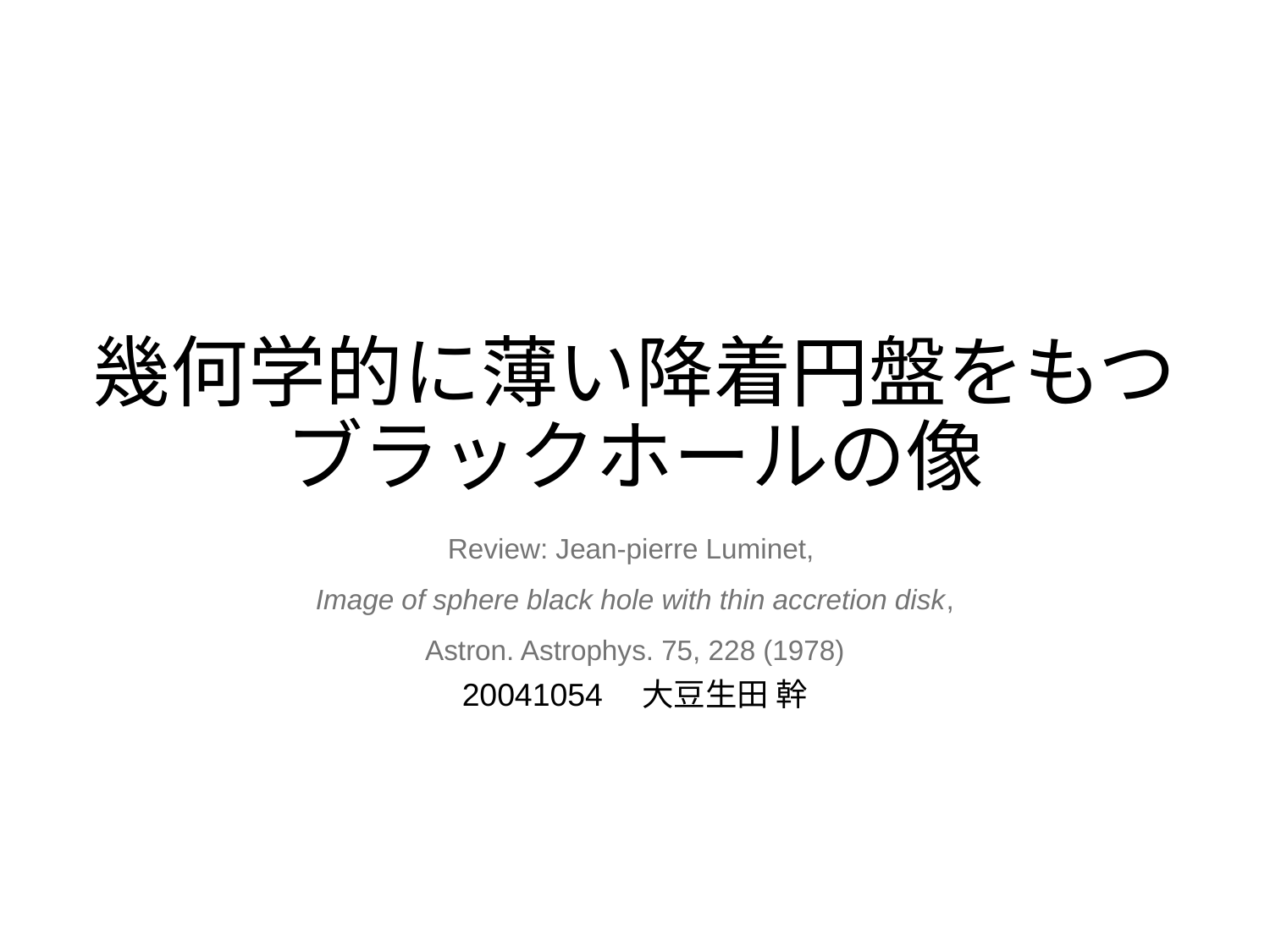

# 幾何学的に薄い降着円盤をもつ ブラックホールの像
Review: Jean-pierre Luminet,
Image of sphere black hole with thin accretion disk,
Astron. Astrophys. 75, 228 (1978)
20041054　大豆生田 幹